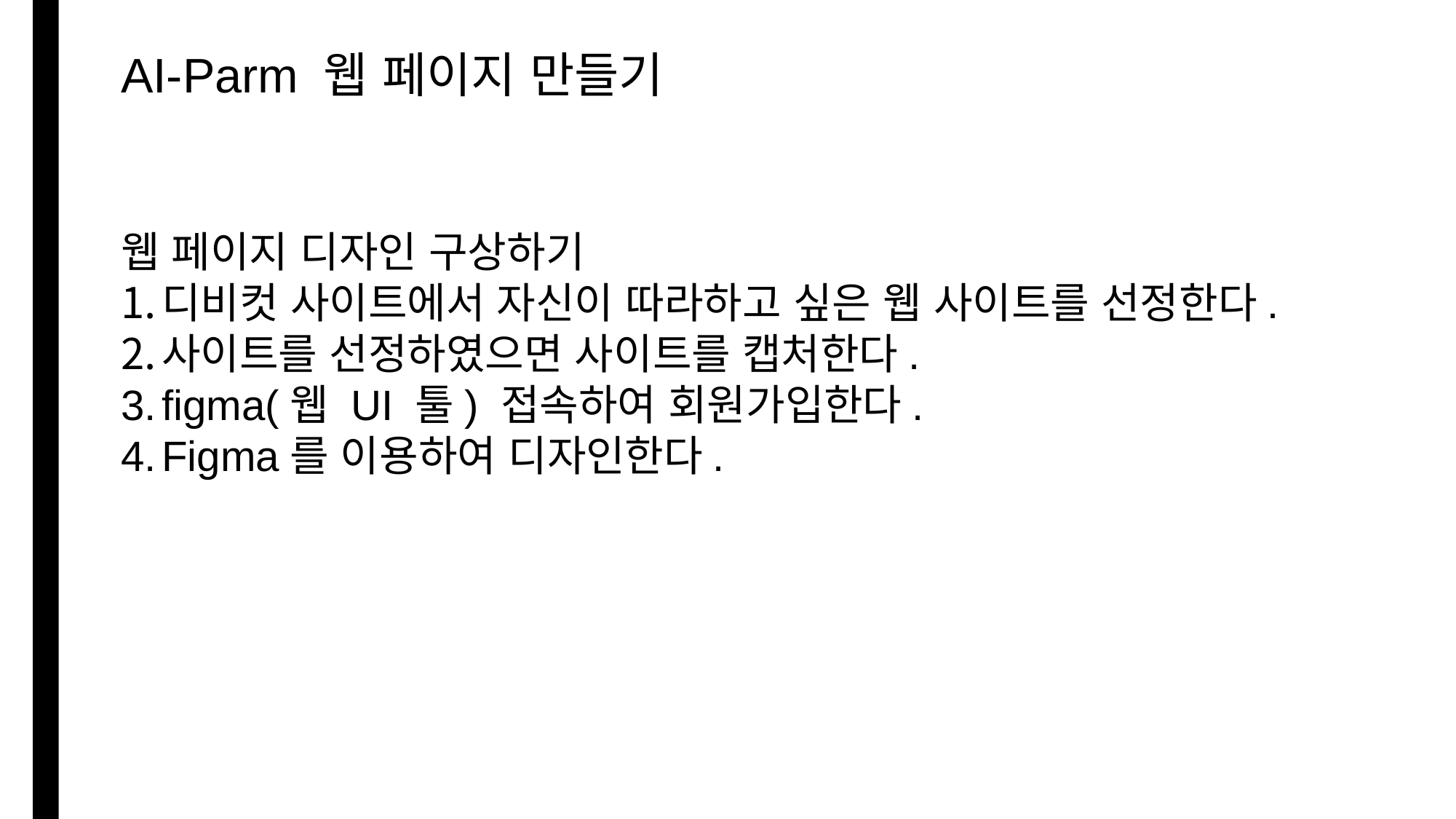

AI-Parm 웹 페이지 만들기
웹 페이지 디자인 구상하기
디비컷 사이트에서 자신이 따라하고 싶은 웹 사이트를 선정한다.
사이트를 선정하였으면 사이트를 캡처한다.
figma(웹 UI 툴) 접속하여 회원가입한다.
Figma를 이용하여 디자인한다.